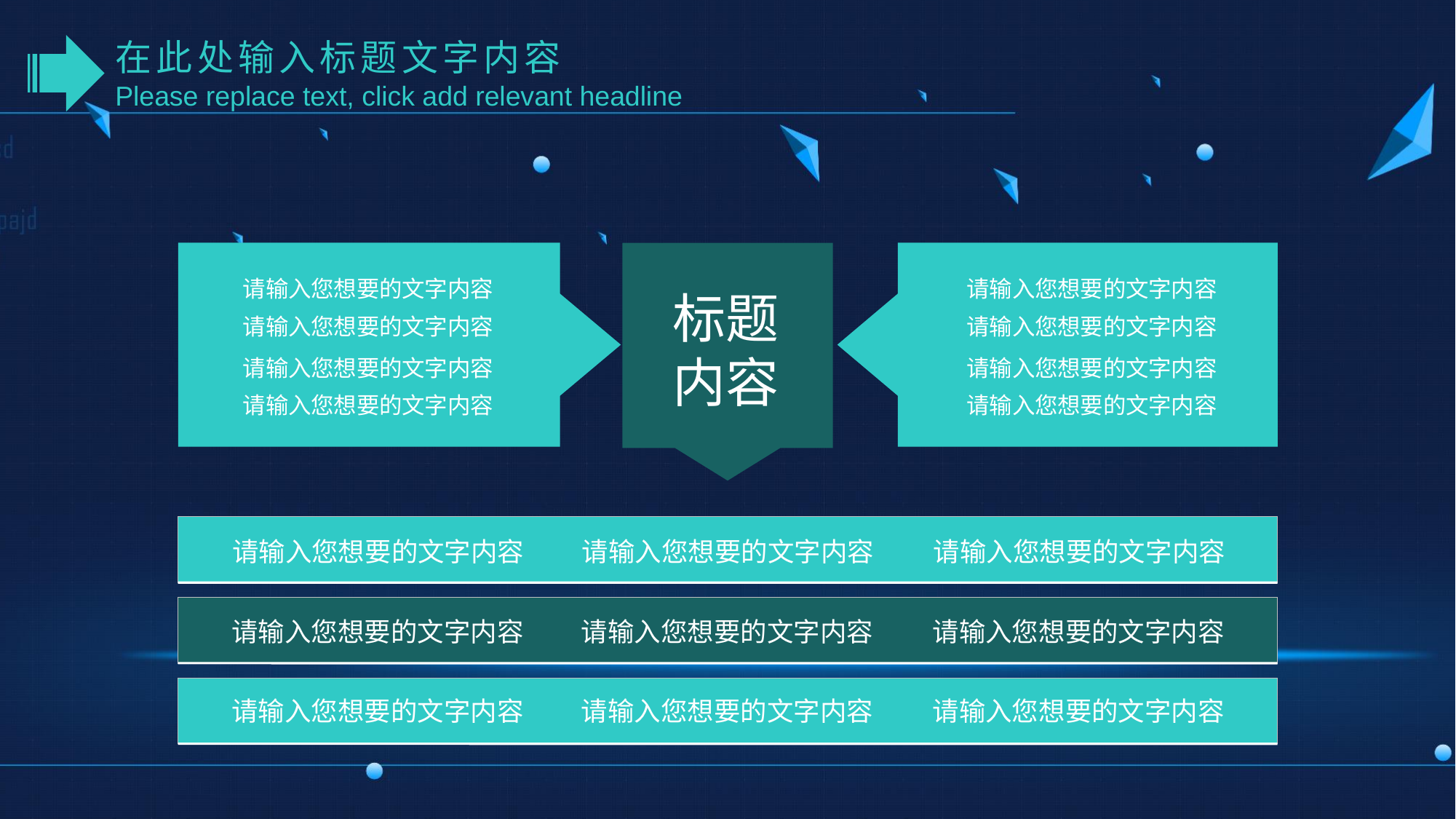

标题
内容

请输入您想要的文字内容
请输入您想要的文字内容
请输入您想要的文字内容
请输入您想要的文字内容

请输入您想要的文字内容
请输入您想要的文字内容
请输入您想要的文字内容
请输入您想要的文字内容

请输入您想要的文字内容
请输入您想要的文字内容
请输入您想要的文字内容

请输入您想要的文字内容
请输入您想要的文字内容
请输入您想要的文字内容

请输入您想要的文字内容
请输入您想要的文字内容
请输入您想要的文字内容